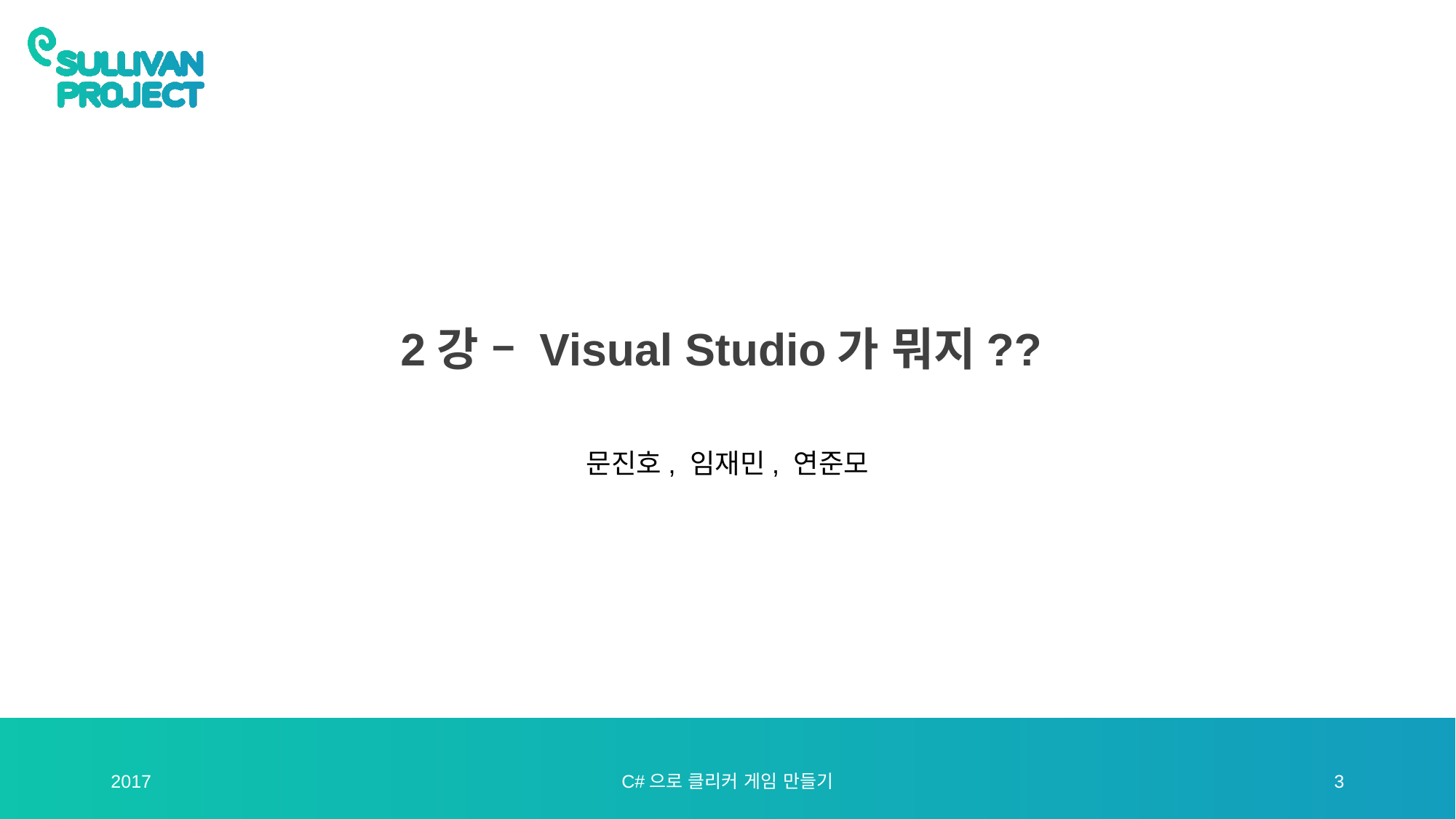

# 2강 – Visual Studio가 뭐지??
문진호, 임재민, 연준모
2017
C#으로 클리커 게임 만들기
3